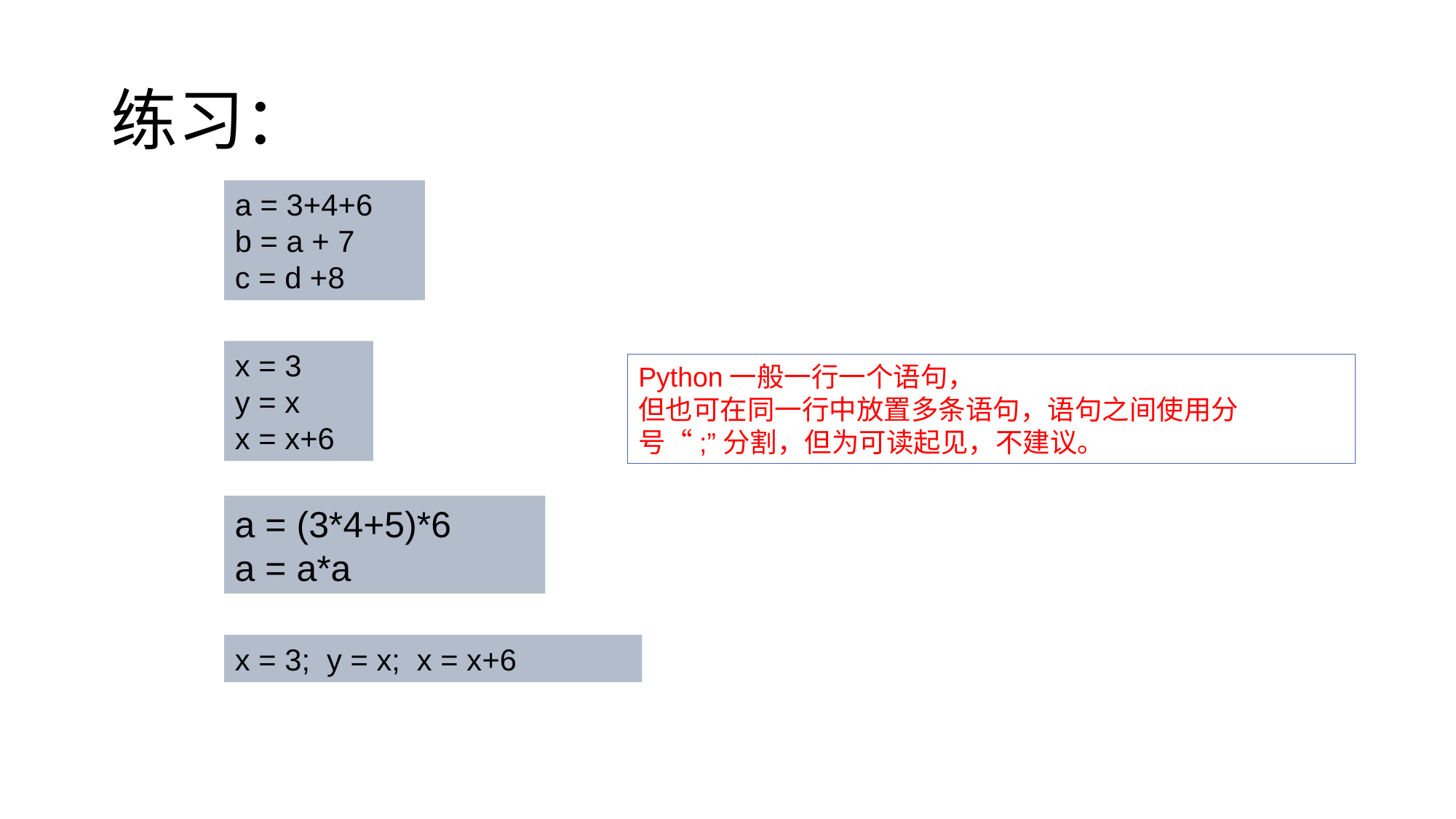

# 练习：
a = 3+4+6
b = a + 7
c = d +8
x = 3
y = x
x = x+6
Python一般一行一个语句，
但也可在同一行中放置多条语句，语句之间使用分号“;”分割，但为可读起见，不建议。
a = (3*4+5)*6
a = a*a
x = 3;  y = x;  x = x+6